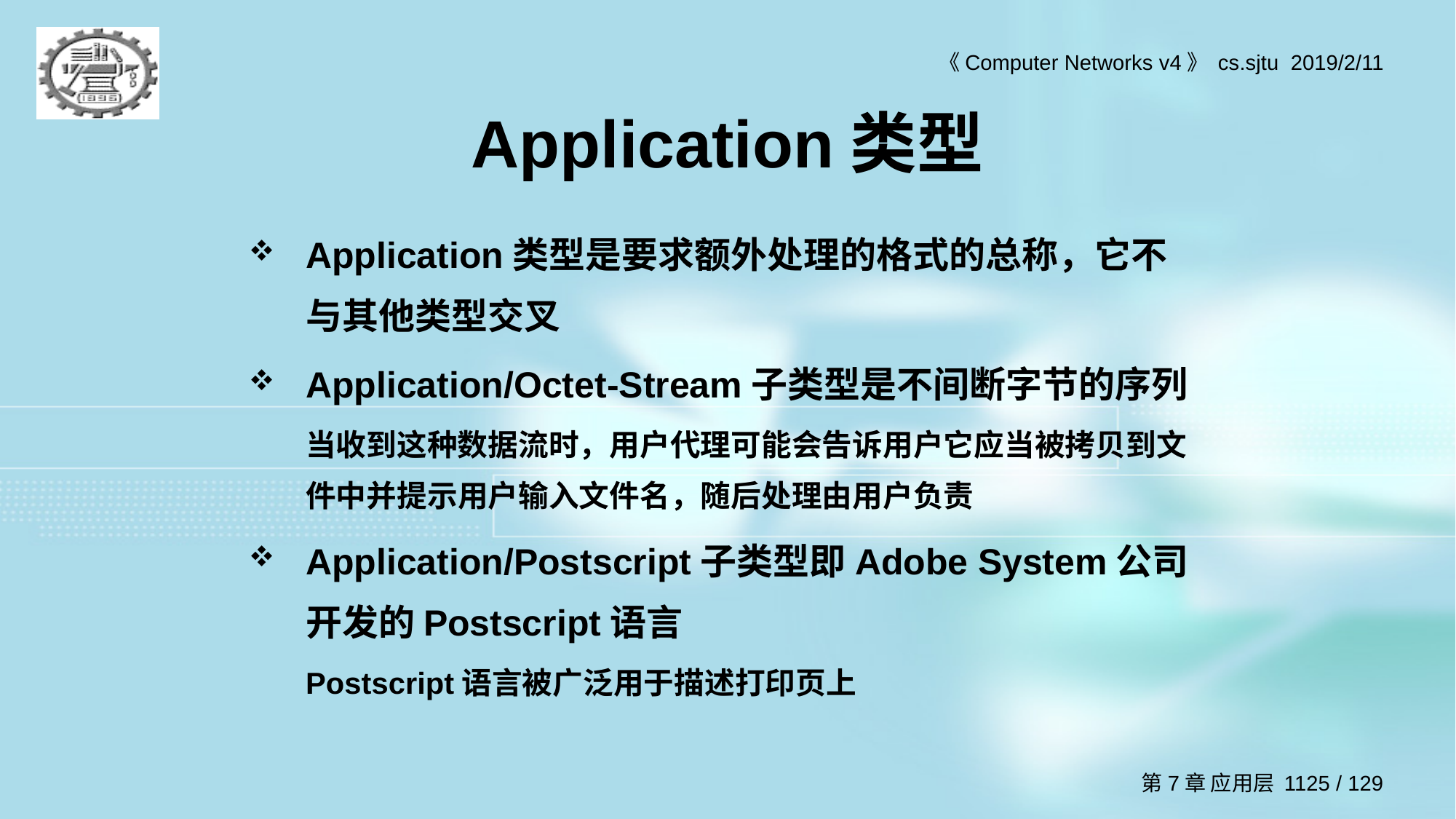

# Application类型
Application类型是要求额外处理的格式的总称，它不与其他类型交叉
Application/Octet-Stream子类型是不间断字节的序列
	当收到这种数据流时，用户代理可能会告诉用户它应当被拷贝到文件中并提示用户输入文件名，随后处理由用户负责
Application/Postscript子类型即Adobe System公司开发的Postscript语言
	Postscript语言被广泛用于描述打印页上